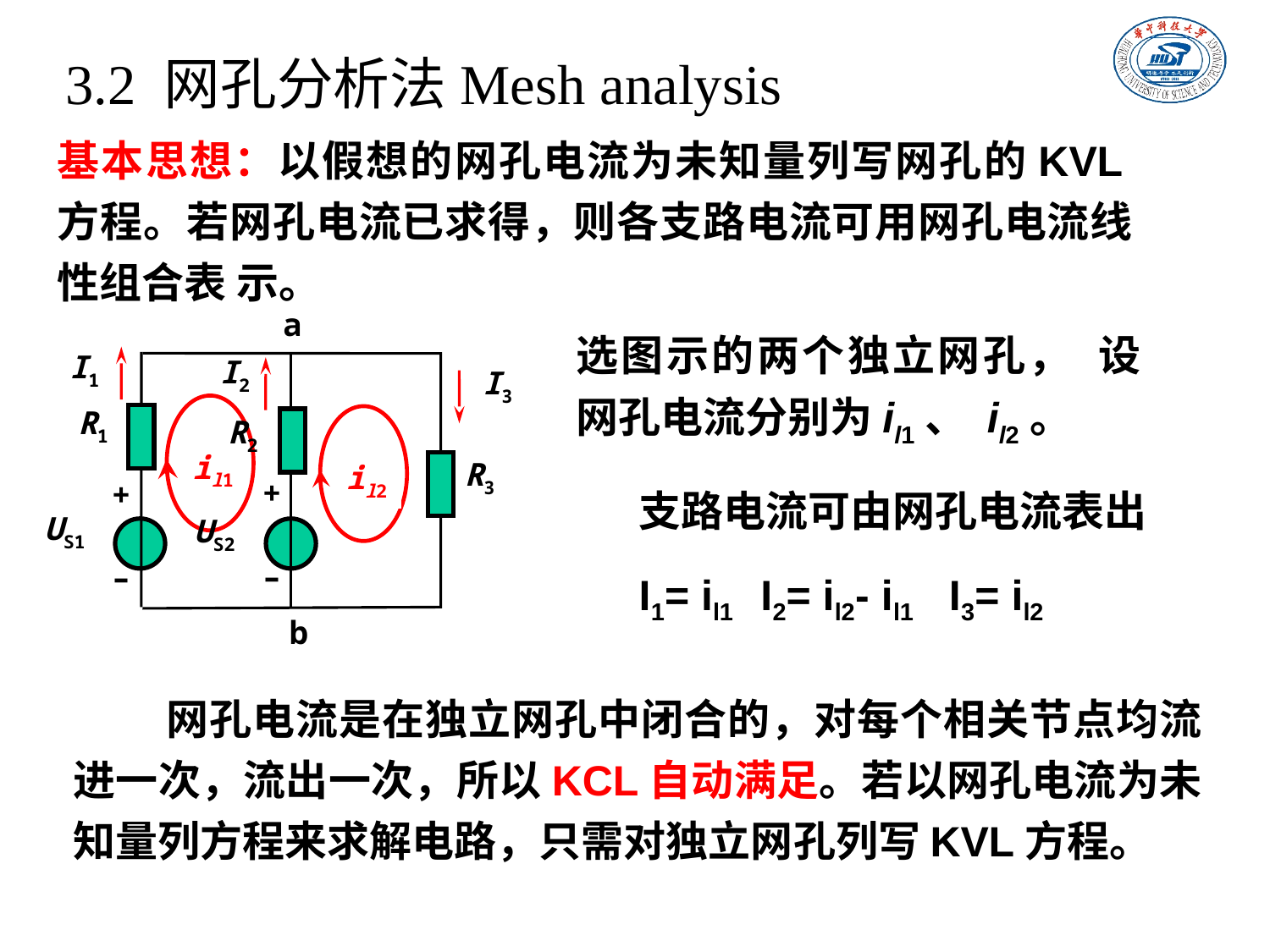

3.2 网孔分析法Mesh analysis
基本思想：以假想的网孔电流为未知量列写网孔的KVL方程。若网孔电流已求得，则各支路电流可用网孔电流线性组合表 示。
a
I1

I2

I3

R1

R2

R3

+
+
US1
US2

–
–
b

选图示的两个独立网孔，  设网孔电流分别为il1、 il2。

il1

il2

支路电流可由网孔电流表出
I1= il1    I2= il2- il1   I3= il2

网孔电流是在独立网孔中闭合的，对每个相关节点均流 进一次，流出一次，所以KCL自动满足。若以网孔电流为未 知量列方程来求解电路，只需对独立网孔列写KVL方程。